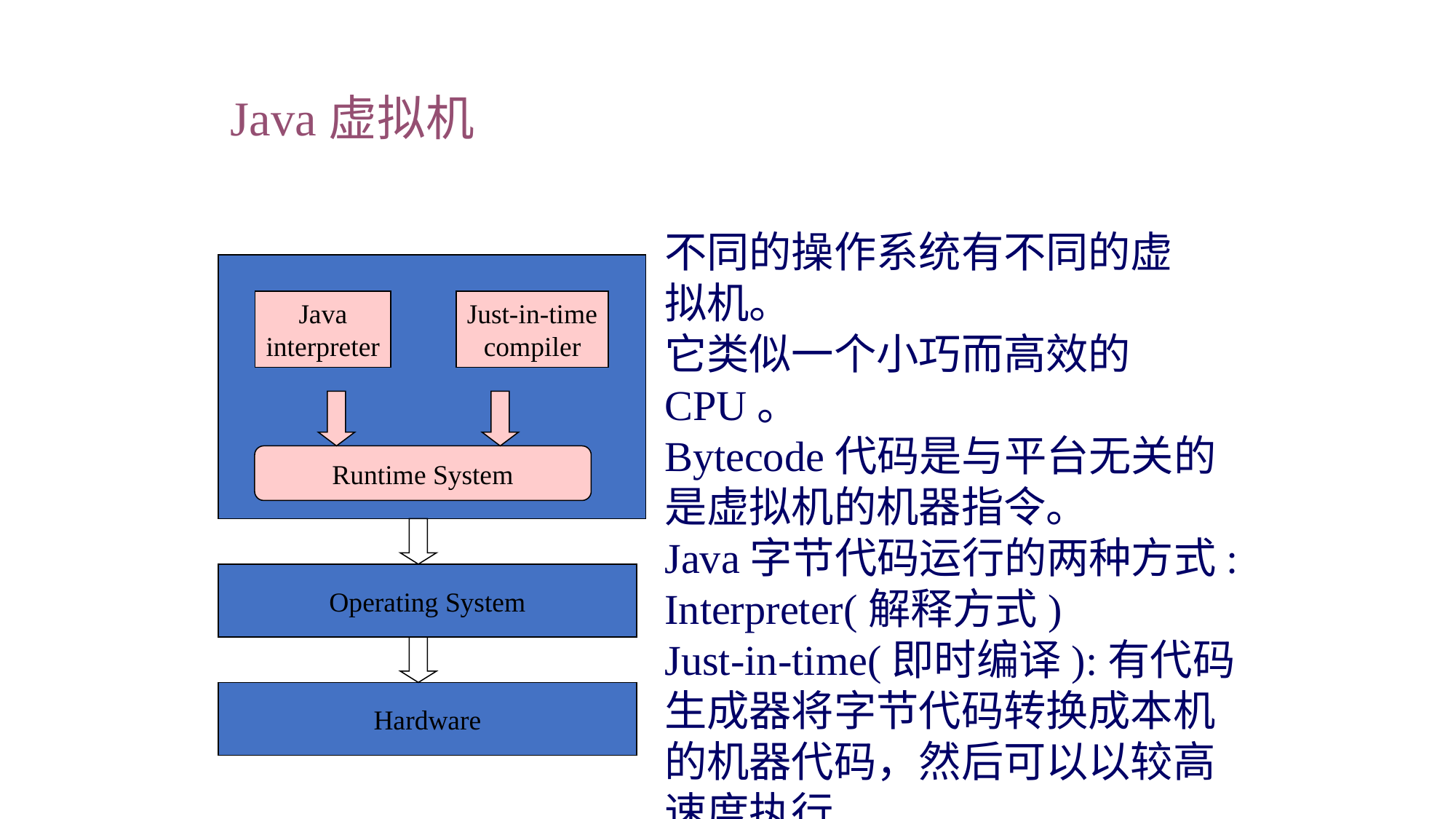

Java虚拟机
不同的操作系统有不同的虚
拟机。
它类似一个小巧而高效的CPU。
Bytecode代码是与平台无关的
是虚拟机的机器指令。
Java字节代码运行的两种方式:
Interpreter(解释方式)
Just-in-time(即时编译):有代码
生成器将字节代码转换成本机
的机器代码，然后可以以较高速度执行.

Java
interpreter
Just-in-time
compiler

Runtime System

Operating System

Hardware